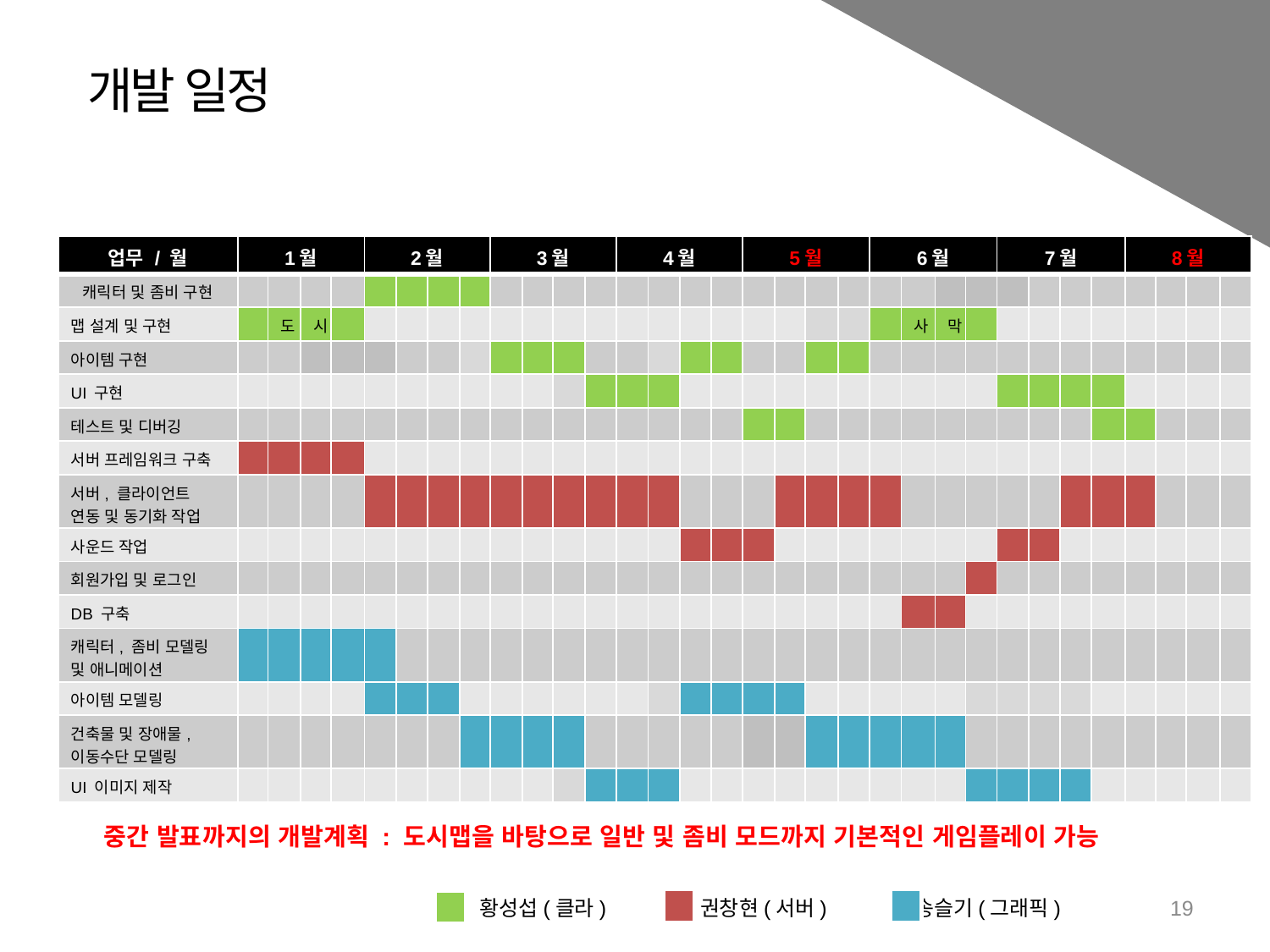

개발 일정
| 업무 / 월 | 1월 |  |  |  | 2월 |  |  |  | 3월 |  |  |  | 4월 |  |  |  | 5월 |  |  |  | 6월 |  |  |  | 7월 |  |  |  | 8월 |  |  |  |
| --- | --- | --- | --- | --- | --- | --- | --- | --- | --- | --- | --- | --- | --- | --- | --- | --- | --- | --- | --- | --- | --- | --- | --- | --- | --- | --- | --- | --- | --- | --- | --- | --- |
| 캐릭터 및 좀비 구현 |  |  |  |  |  |  |  |  |  |  |  |  |  |  |  |  |  |  |  |  |  |  |  |  |  |  |  |  |  |  |  |  |
| 맵 설계 및 구현 |  | 도 | 시 |  |  |  |  |  |  |  |  |  |  |  |  |  |  |  |  |  |  | 사 | 막 |  |  |  |  |  |  |  |  |  |
| 아이템 구현 |  |  |  |  |  |  |  |  |  |  |  |  |  |  |  |  |  |  |  |  |  |  |  |  |  |  |  |  |  |  |  |  |
| UI 구현 |  |  |  |  |  |  |  |  |  |  |  |  |  |  |  |  |  |  |  |  |  |  |  |  |  |  |  |  |  |  |  |  |
| 테스트 및 디버깅 |  |  |  |  |  |  |  |  |  |  |  |  |  |  |  |  |  |  |  |  |  |  |  |  |  |  |  |  |  |  |  |  |
| 서버 프레임워크 구축 |  |  |  |  |  |  |  |  |  |  |  |  |  |  |  |  |  |  |  |  |  |  |  |  |  |  |  |  |  |  |  |  |
| 서버, 클라이언트 연동 및 동기화 작업 |  |  |  |  |  |  |  |  |  |  |  |  |  |  |  |  |  |  |  |  |  |  |  |  |  |  |  |  |  |  |  |  |
| 사운드 작업 |  |  |  |  |  |  |  |  |  |  |  |  |  |  |  |  |  |  |  |  |  |  |  |  |  |  |  |  |  |  |  |  |
| 회원가입 및 로그인 |  |  |  |  |  |  |  |  |  |  |  |  |  |  |  |  |  |  |  |  |  |  |  |  |  |  |  |  |  |  |  |  |
| DB 구축 |  |  |  |  |  |  |  |  |  |  |  |  |  |  |  |  |  |  |  |  |  |  |  |  |  |  |  |  |  |  |  |  |
| 캐릭터, 좀비 모델링 및 애니메이션 |  |  |  |  |  |  |  |  |  |  |  |  |  |  |  |  |  |  |  |  |  |  |  |  |  |  |  |  |  |  |  |  |
| 아이템 모델링 |  |  |  |  |  |  |  |  |  |  |  |  |  |  |  |  |  |  |  |  |  |  |  |  |  |  |  |  |  |  |  |  |
| 건축물 및 장애물, 이동수단 모델링 |  |  |  |  |  |  |  |  |  |  |  |  |  |  |  |  |  |  |  |  |  |  |  |  |  |  |  |  |  |  |  |  |
| UI 이미지 제작 |  |  |  |  |  |  |  |  |  |  |  |  |  |  |  |  |  |  |  |  |  |  |  |  |  |  |  |  |  |  |  |  |
중간 발표까지의 개발계획 : 도시맵을 바탕으로 일반 및 좀비 모드까지 기본적인 게임플레이 가능
19
  황성섭(클라)               권창현(서버)              송슬기(그래픽)